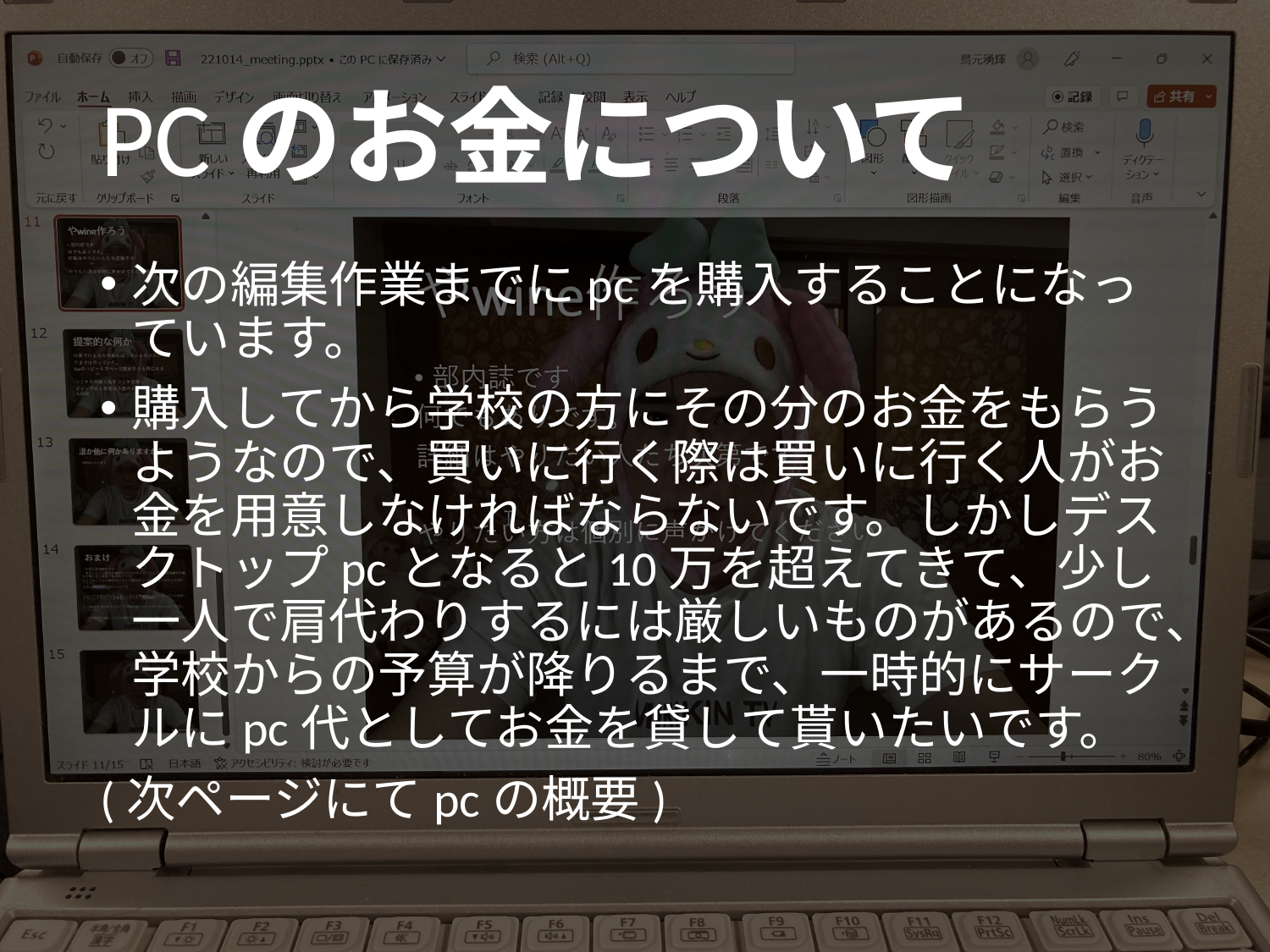

# PCのお金について
次の編集作業までにpcを購入することになっています。
購入してから学校の方にその分のお金をもらうようなので、買いに行く際は買いに行く人がお金を用意しなければならないです。しかしデスクトップpcとなると10万を超えてきて、少し一人で肩代わりするには厳しいものがあるので、学校からの予算が降りるまで、一時的にサークルにpc代としてお金を貸して貰いたいです。
(次ページにてpcの概要)